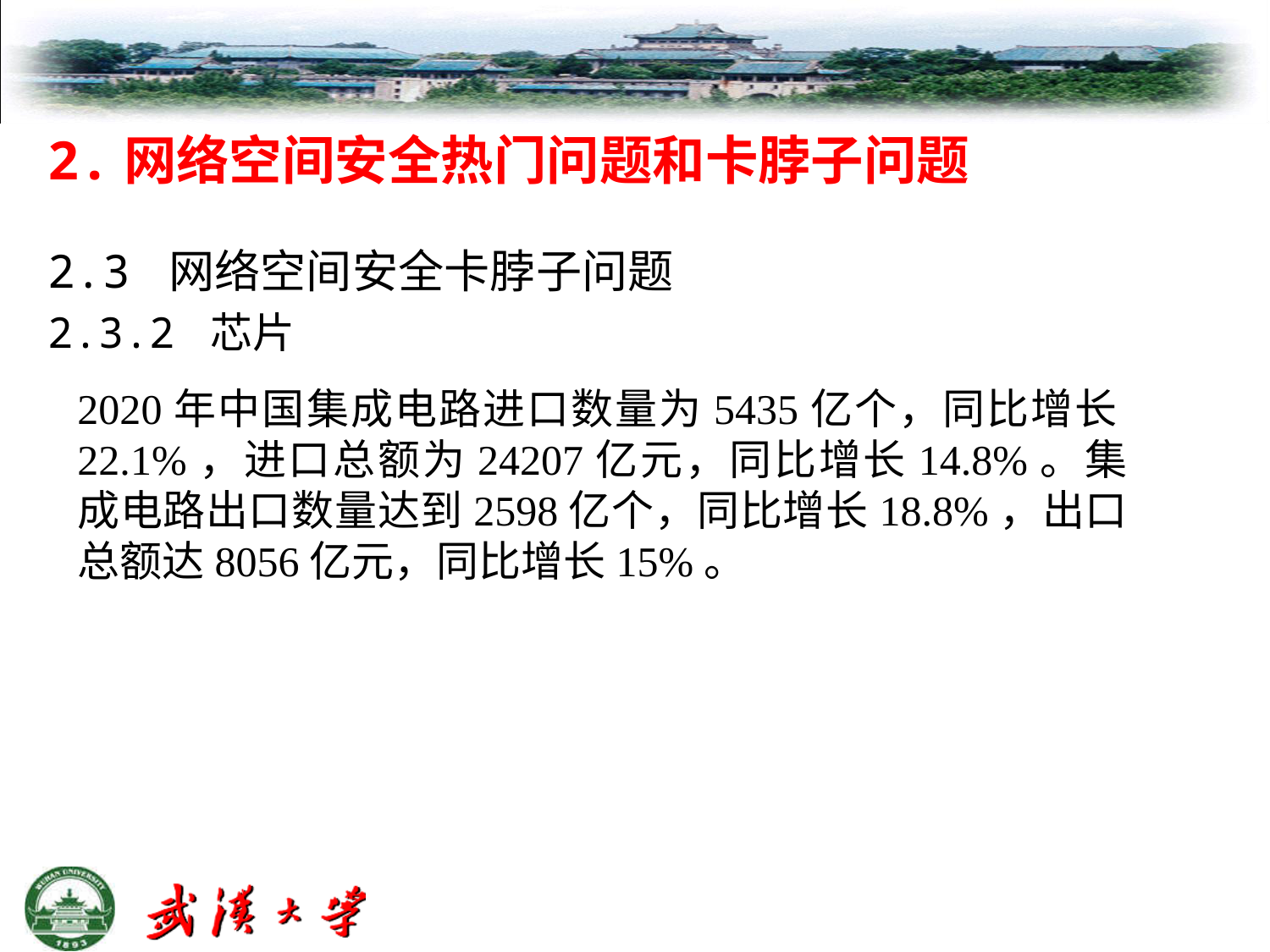

# 2.网络空间安全热门问题和卡脖子问题
2.3 网络空间安全卡脖子问题
2.3.2 芯片
2020年中国集成电路进口数量为5435亿个，同比增长22.1%，进口总额为24207亿元，同比增长14.8%。集成电路出口数量达到2598亿个，同比增长18.8%，出口总额达8056亿元，同比增长15%。